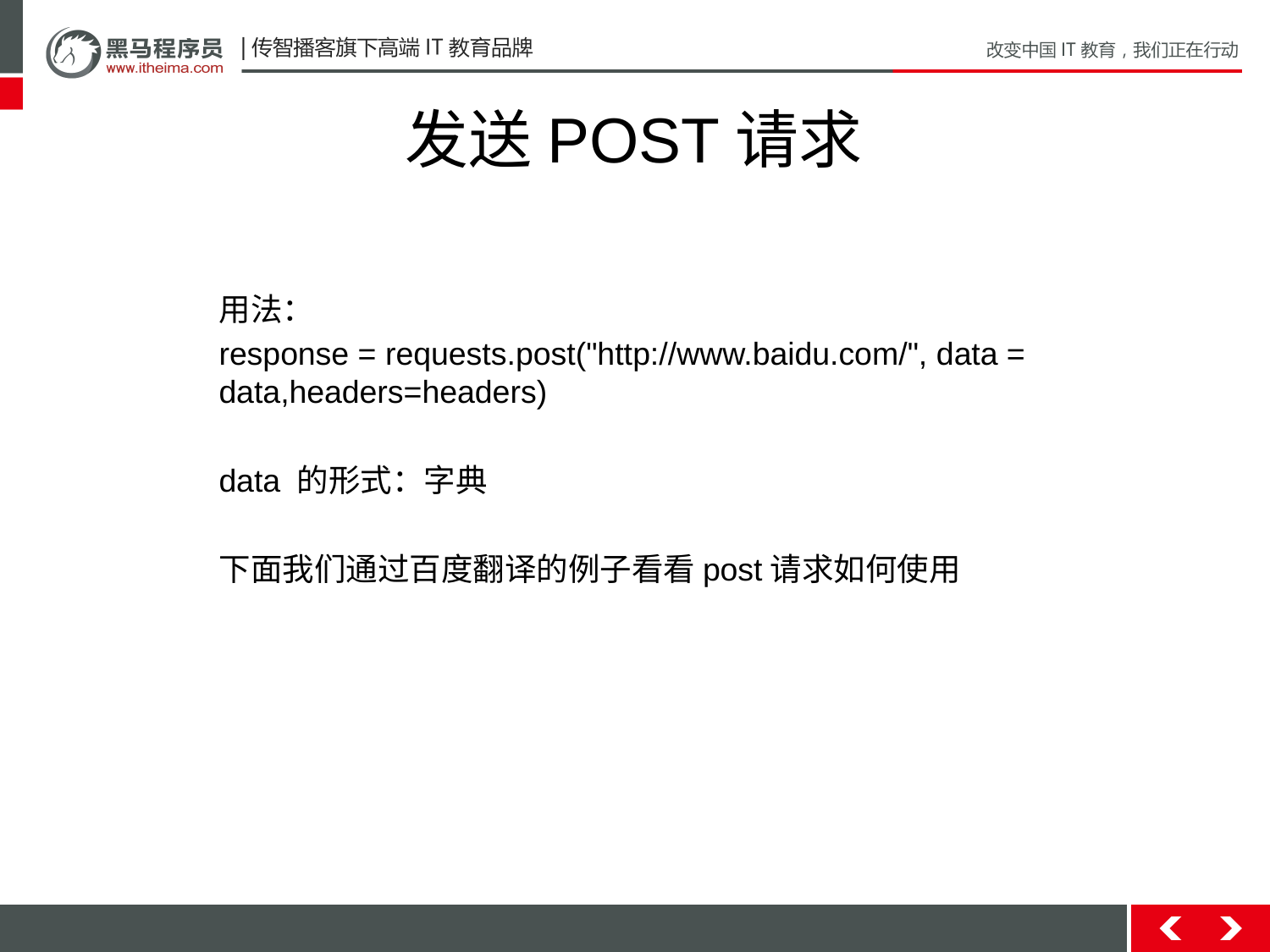

# 发送POST请求
用法：
response = requests.post("http://www.baidu.com/", data = data,headers=headers)

data 的形式：字典

下面我们通过百度翻译的例子看看post请求如何使用